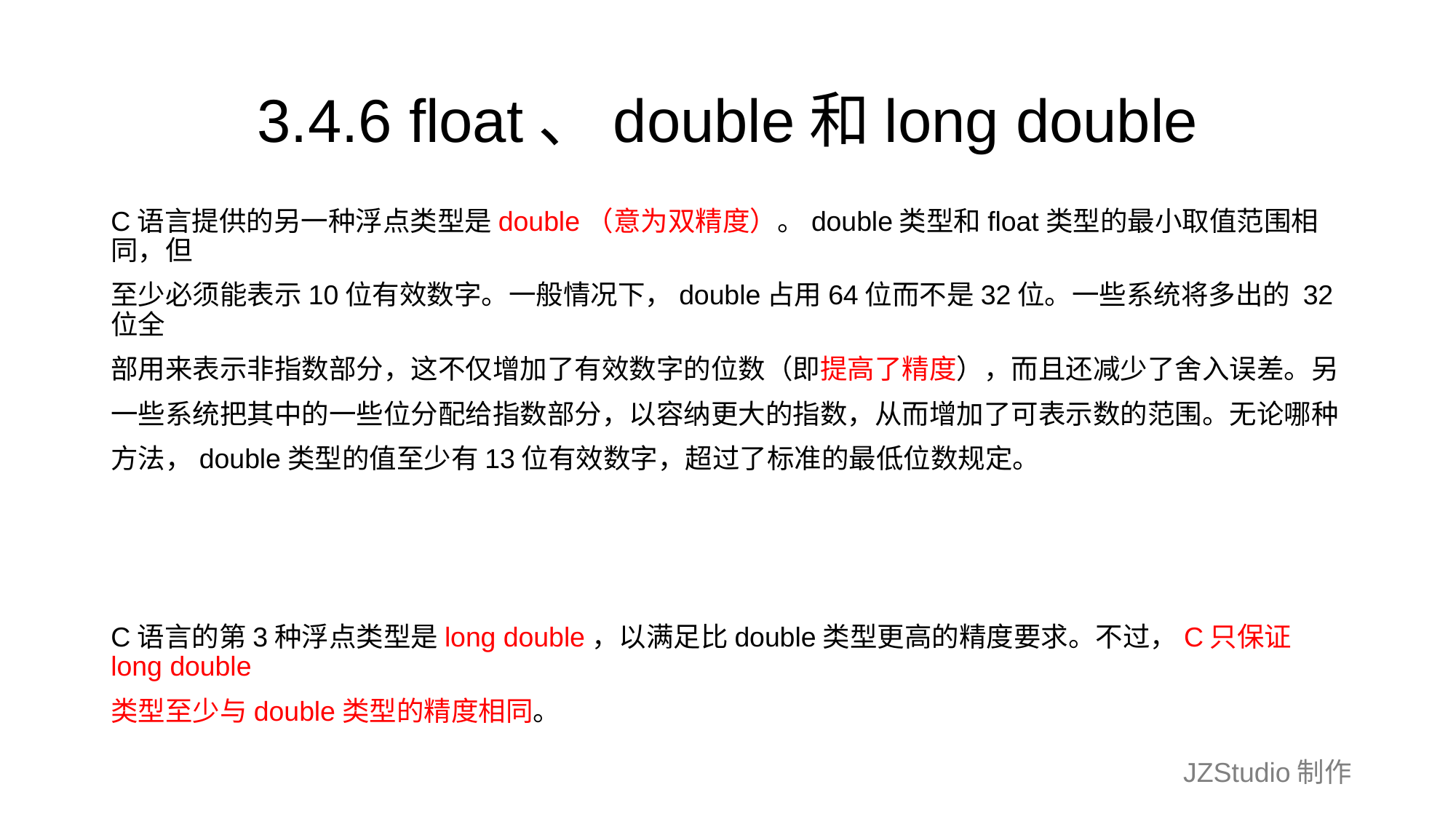

# 3.4.6 float、double和long double
C语言提供的另一种浮点类型是double（意为双精度）。double类型和float类型的最小取值范围相同，但
至少必须能表示10位有效数字。一般情况下，double占用64位而不是32位。一些系统将多出的 32 位全
部用来表示非指数部分，这不仅增加了有效数字的位数（即提高了精度），而且还减少了舍入误差。另
一些系统把其中的一些位分配给指数部分，以容纳更大的指数，从而增加了可表示数的范围。无论哪种
方法，double类型的值至少有13位有效数字，超过了标准的最低位数规定。

C语言的第3种浮点类型是long double，以满足比double类型更高的精度要求。不过，C只保证long double
类型至少与double类型的精度相同。